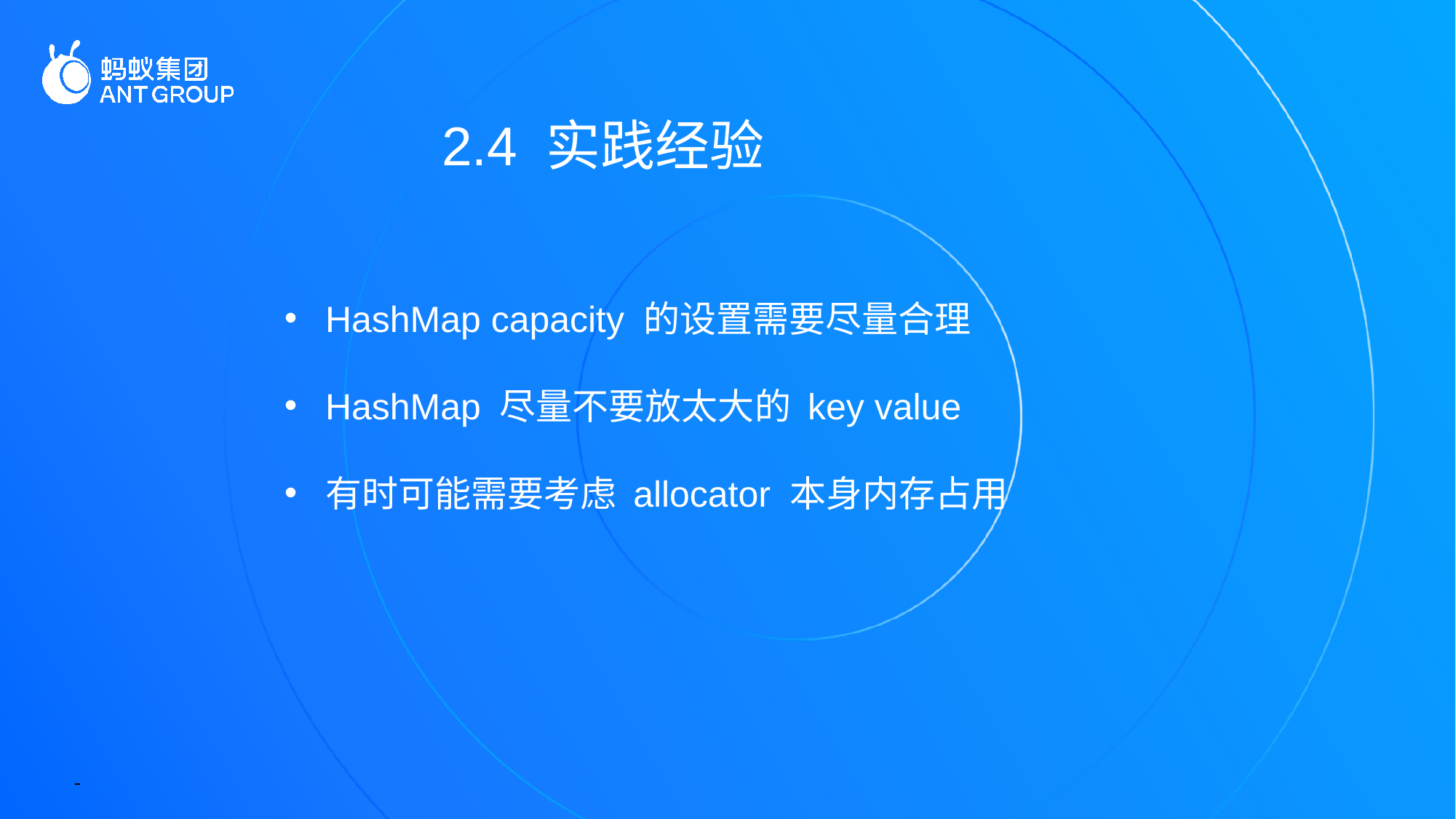

2.4 实践经验

HashMap capacity 的设置需要尽量合理

HashMap 尽量不要放太大的 key value

有时可能需要考虑 allocator 本身内存占用